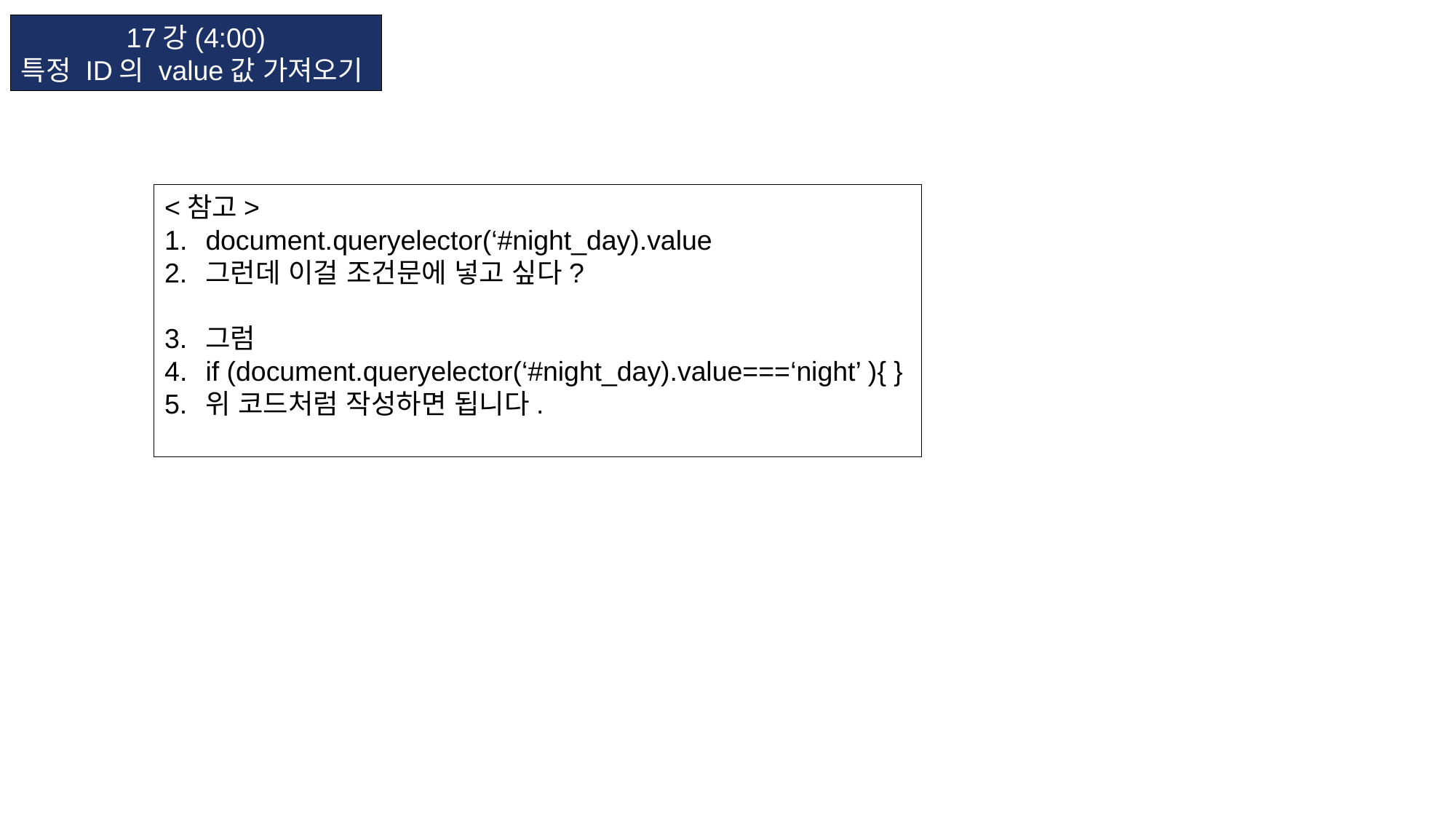

17강(4:00)
특정 ID의 value값 가져오기
<참고>
document.queryelector(‘#night_day).value
그런데 이걸 조건문에 넣고 싶다?

그럼
if (document.queryelector(‘#night_day).value===‘night’ ){ }
위 코드처럼 작성하면 됩니다.